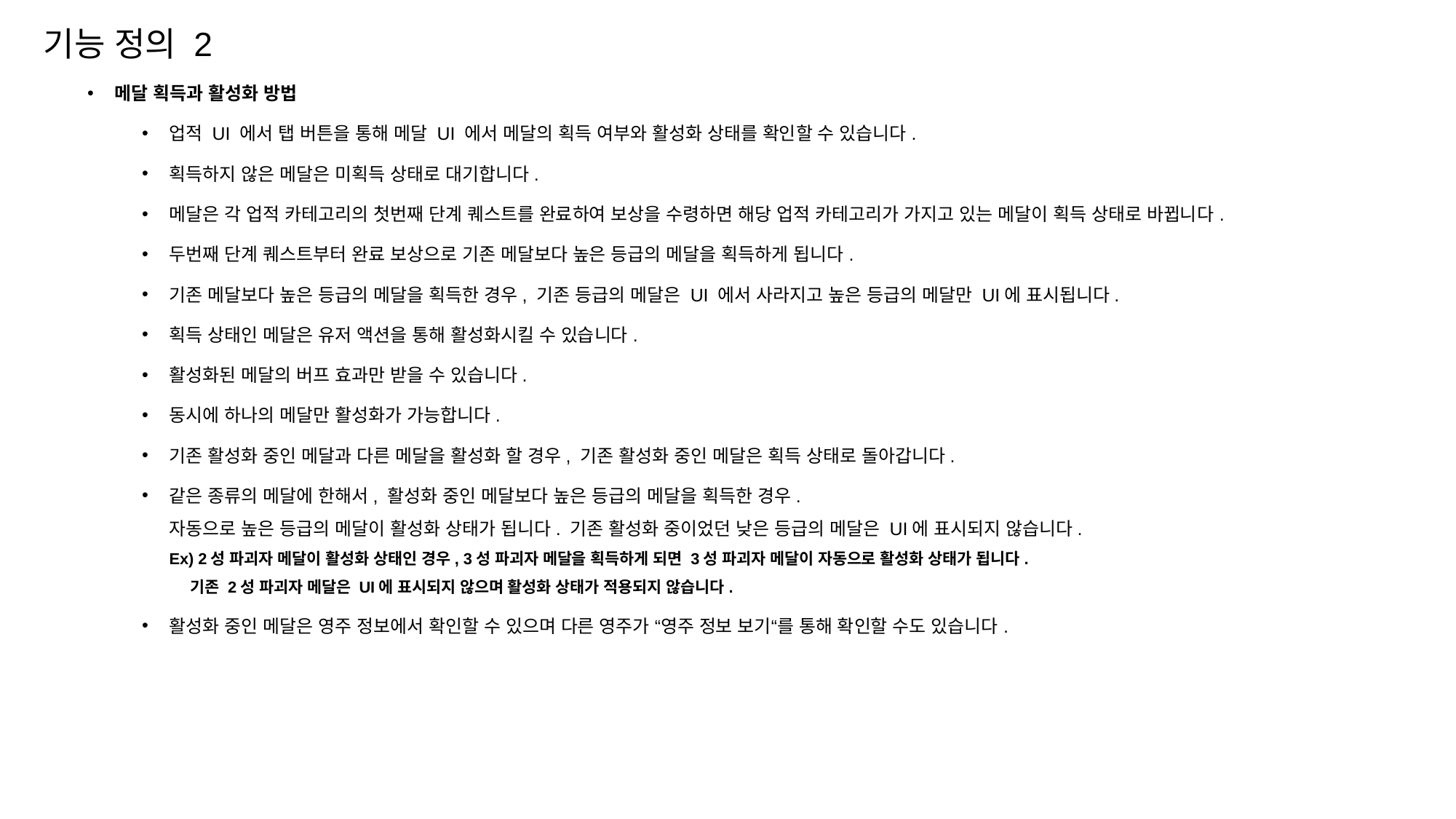

기능 정의 2
메달 획득과 활성화 방법
업적 UI 에서 탭 버튼을 통해 메달 UI 에서 메달의 획득 여부와 활성화 상태를 확인할 수 있습니다.
획득하지 않은 메달은 미획득 상태로 대기합니다.
메달은 각 업적 카테고리의 첫번째 단계 퀘스트를 완료하여 보상을 수령하면 해당 업적 카테고리가 가지고 있는 메달이 획득 상태로 바뀝니다.
두번째 단계 퀘스트부터 완료 보상으로 기존 메달보다 높은 등급의 메달을 획득하게 됩니다.
기존 메달보다 높은 등급의 메달을 획득한 경우, 기존 등급의 메달은 UI 에서 사라지고 높은 등급의 메달만 UI에 표시됩니다.
획득 상태인 메달은 유저 액션을 통해 활성화시킬 수 있습니다.
활성화된 메달의 버프 효과만 받을 수 있습니다.
동시에 하나의 메달만 활성화가 가능합니다.
기존 활성화 중인 메달과 다른 메달을 활성화 할 경우, 기존 활성화 중인 메달은 획득 상태로 돌아갑니다.
같은 종류의 메달에 한해서, 활성화 중인 메달보다 높은 등급의 메달을 획득한 경우.
자동으로 높은 등급의 메달이 활성화 상태가 됩니다. 기존 활성화 중이었던 낮은 등급의 메달은 UI에 표시되지 않습니다.
Ex) 2성 파괴자 메달이 활성화 상태인 경우, 3성 파괴자 메달을 획득하게 되면 3성 파괴자 메달이 자동으로 활성화 상태가 됩니다.
    기존 2성 파괴자 메달은 UI에 표시되지 않으며 활성화 상태가 적용되지 않습니다.
활성화 중인 메달은 영주 정보에서 확인할 수 있으며 다른 영주가 “영주 정보 보기“를 통해 확인할 수도 있습니다.